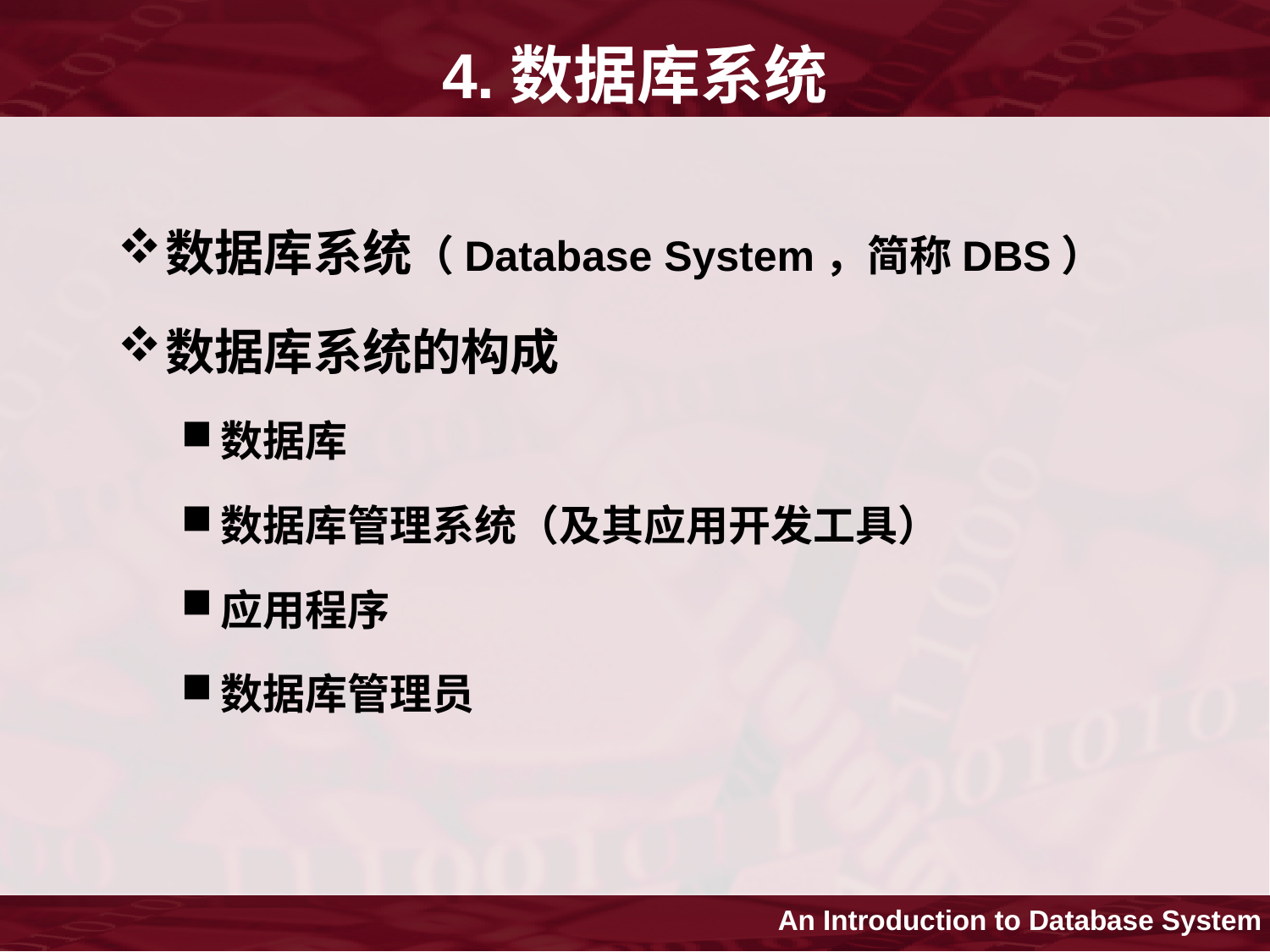

# 4.数据库系统
数据库系统（Database System，简称DBS）
数据库系统的构成
数据库
数据库管理系统（及其应用开发工具）
应用程序
数据库管理员